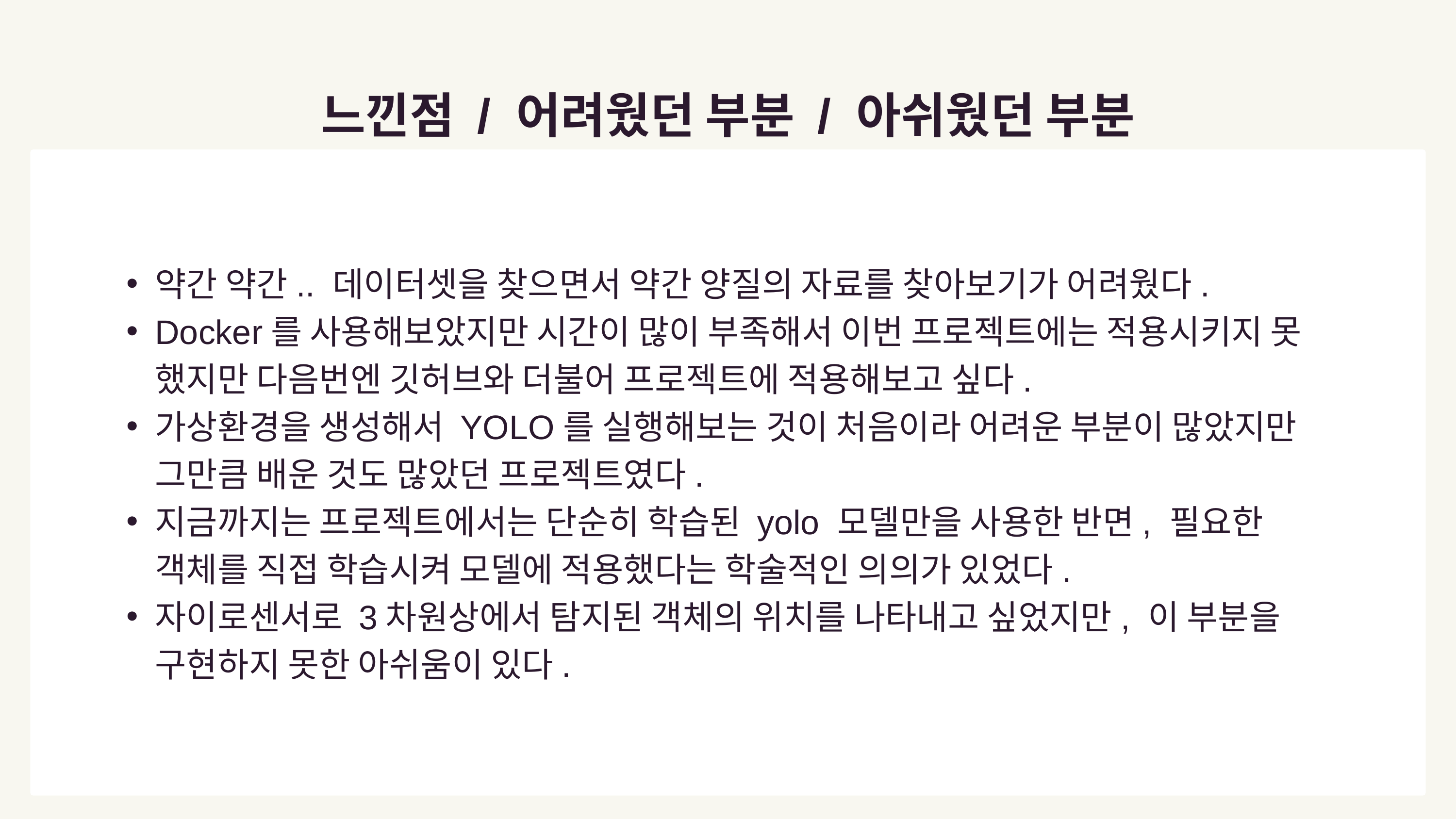

느낀점 / 어려웠던 부분 / 아쉬웠던 부분

약간 약간.. 데이터셋을 찾으면서 약간 양질의 자료를 찾아보기가 어려웠다.
Docker를 사용해보았지만 시간이 많이 부족해서 이번 프로젝트에는 적용시키지 못 했지만 다음번엔 깃허브와 더불어 프로젝트에 적용해보고 싶다.
가상환경을 생성해서 YOLO를 실행해보는 것이 처음이라 어려운 부분이 많았지만 그만큼 배운 것도 많았던 프로젝트였다.
지금까지는 프로젝트에서는 단순히 학습된 yolo 모델만을 사용한 반면, 필요한 객체를 직접 학습시켜 모델에 적용했다는 학술적인 의의가 있었다.
자이로센서로 3차원상에서 탐지된 객체의 위치를 나타내고 싶었지만, 이 부분을 구현하지 못한 아쉬움이 있다.